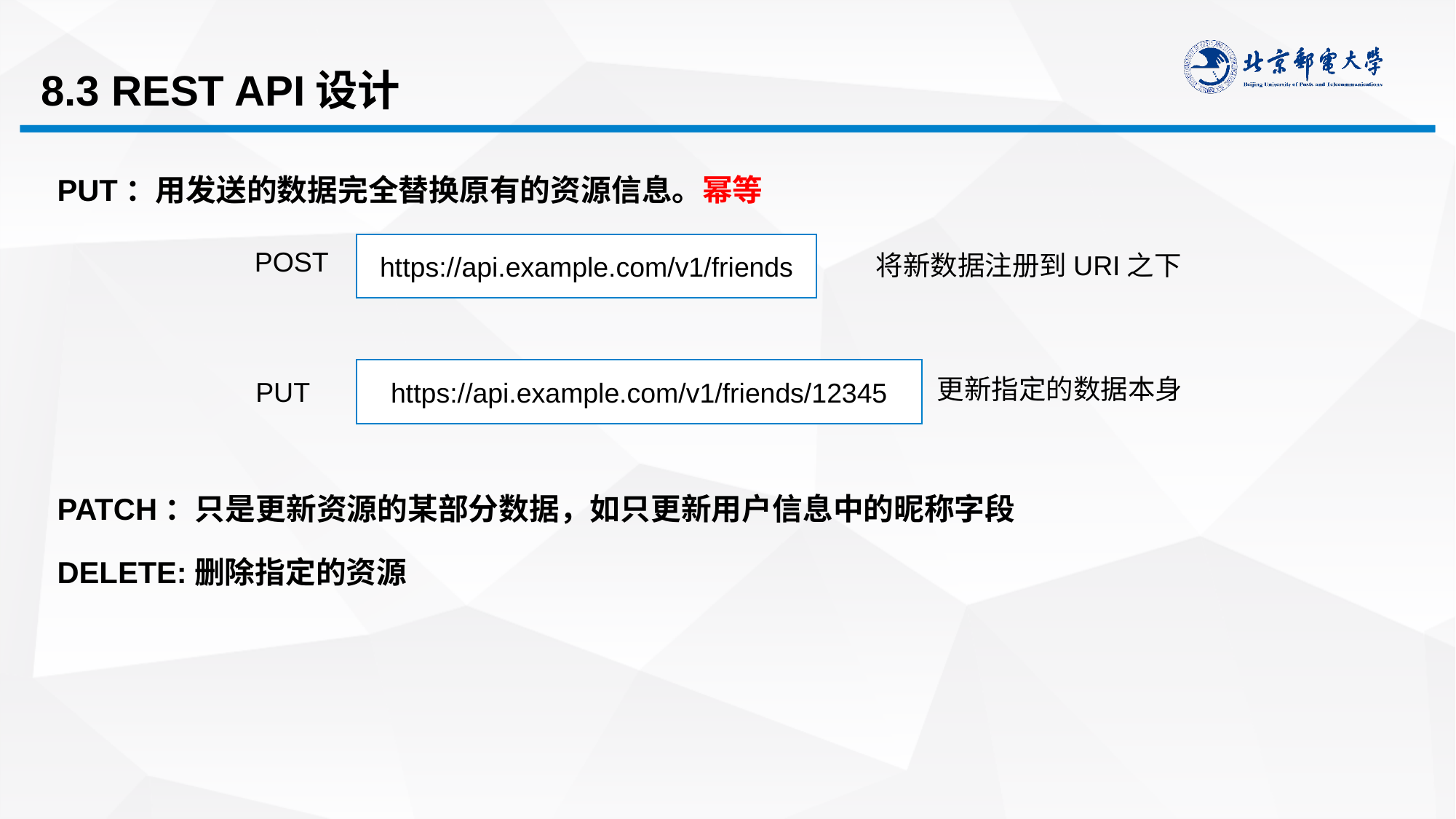

# 8.3 REST API设计

PUT：用发送的数据完全替换原有的资源信息。幂等

PATCH：只是更新资源的某部分数据，如只更新用户信息中的昵称字段
DELETE:删除指定的资源

https://api.example.com/v1/friends
POST
将新数据注册到URI之下
https://api.example.com/v1/friends/12345
更新指定的数据本身
PUT